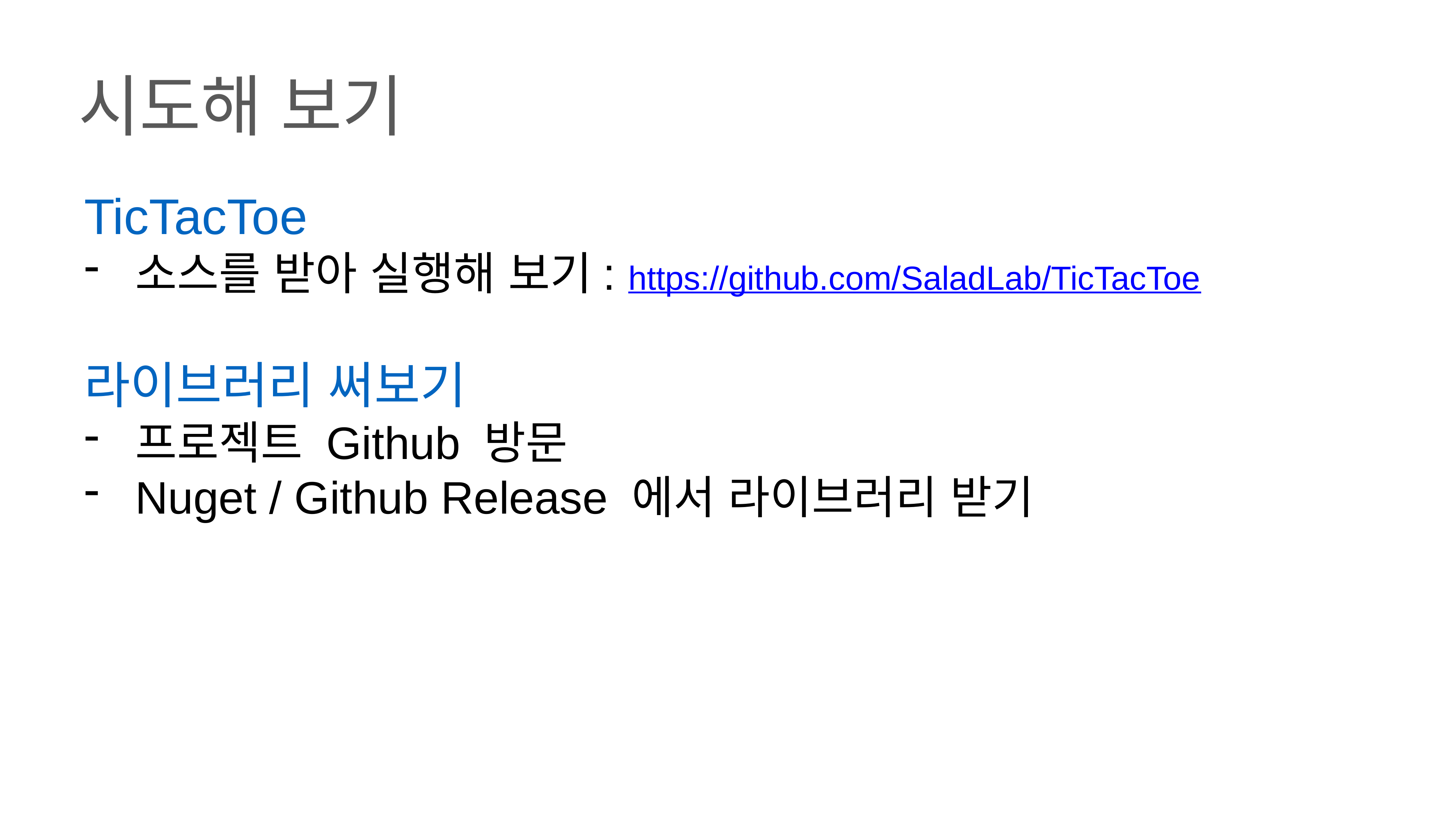

시도해 보기
TicTacToe
소스를 받아 실행해 보기: https://github.com/SaladLab/TicTacToe

라이브러리 써보기
프로젝트 Github 방문
Nuget / Github Release 에서 라이브러리 받기